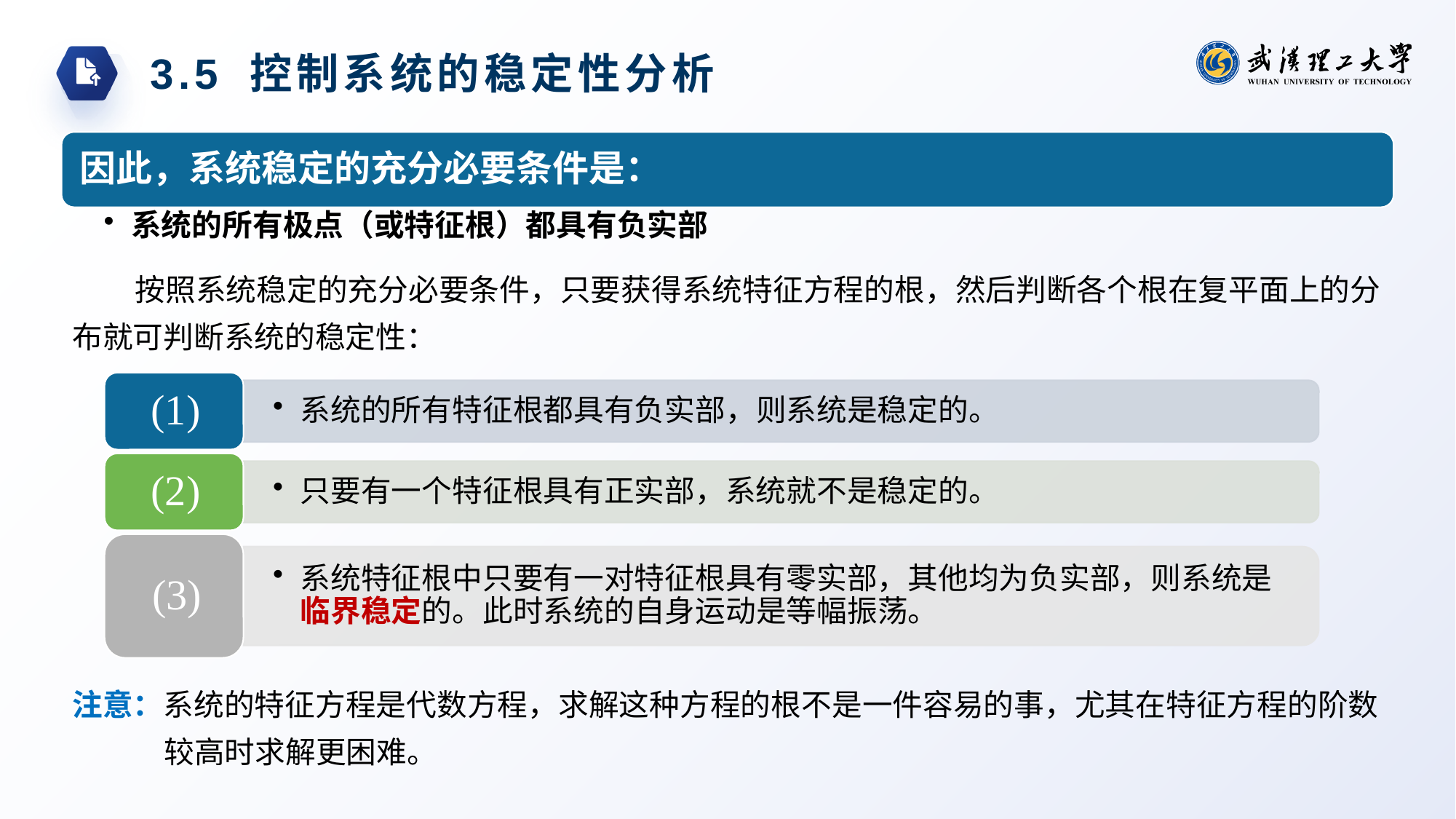

3.5 控制系统的稳定性分析
因此，系统稳定的充分必要条件是：
系统的所有极点（或特征根）都具有负实部
按照系统稳定的充分必要条件，只要获得系统特征方程的根，然后判断各个根在复平面上的分布就可判断系统的稳定性：
系统的所有特征根都具有负实部，则系统是稳定的。
(1)
只要有一个特征根具有正实部，系统就不是稳定的。
(2)
系统特征根中只要有一对特征根具有零实部，其他均为负实部，则系统是临界稳定的。此时系统的自身运动是等幅振荡。
(3)
注意：系统的特征方程是代数方程，求解这种方程的根不是一件容易的事，尤其在特征方程的阶数较高时求解更困难。